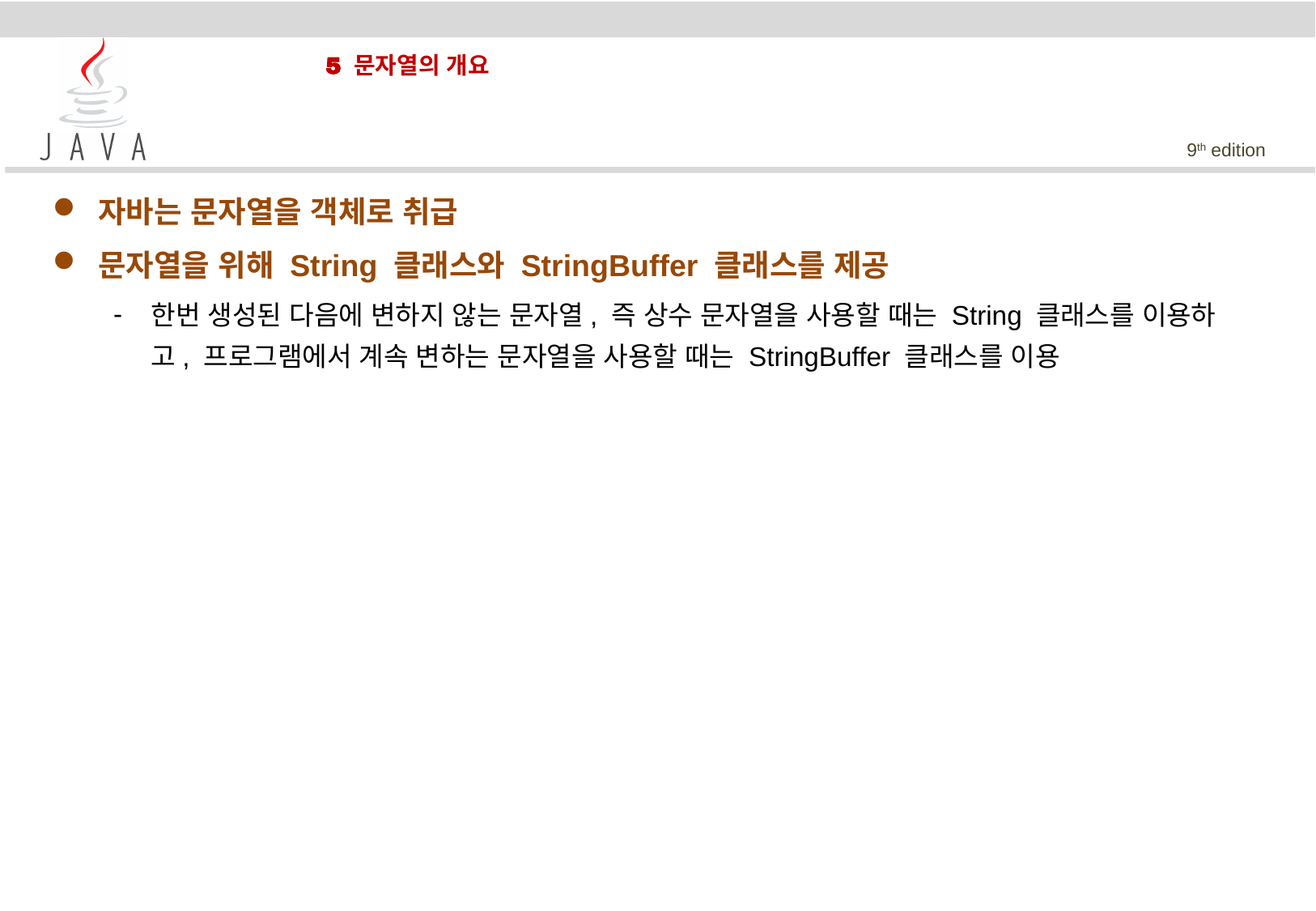

# 5 문자열의 개요

자바는 문자열을 객체로 취급
문자열을 위해 String 클래스와 StringBuffer 클래스를 제공
한번 생성된 다음에 변하지 않는 문자열, 즉 상수 문자열을 사용할 때는 String 클래스를 이용하고, 프로그램에서 계속 변하는 문자열을 사용할 때는 StringBuffer 클래스를 이용